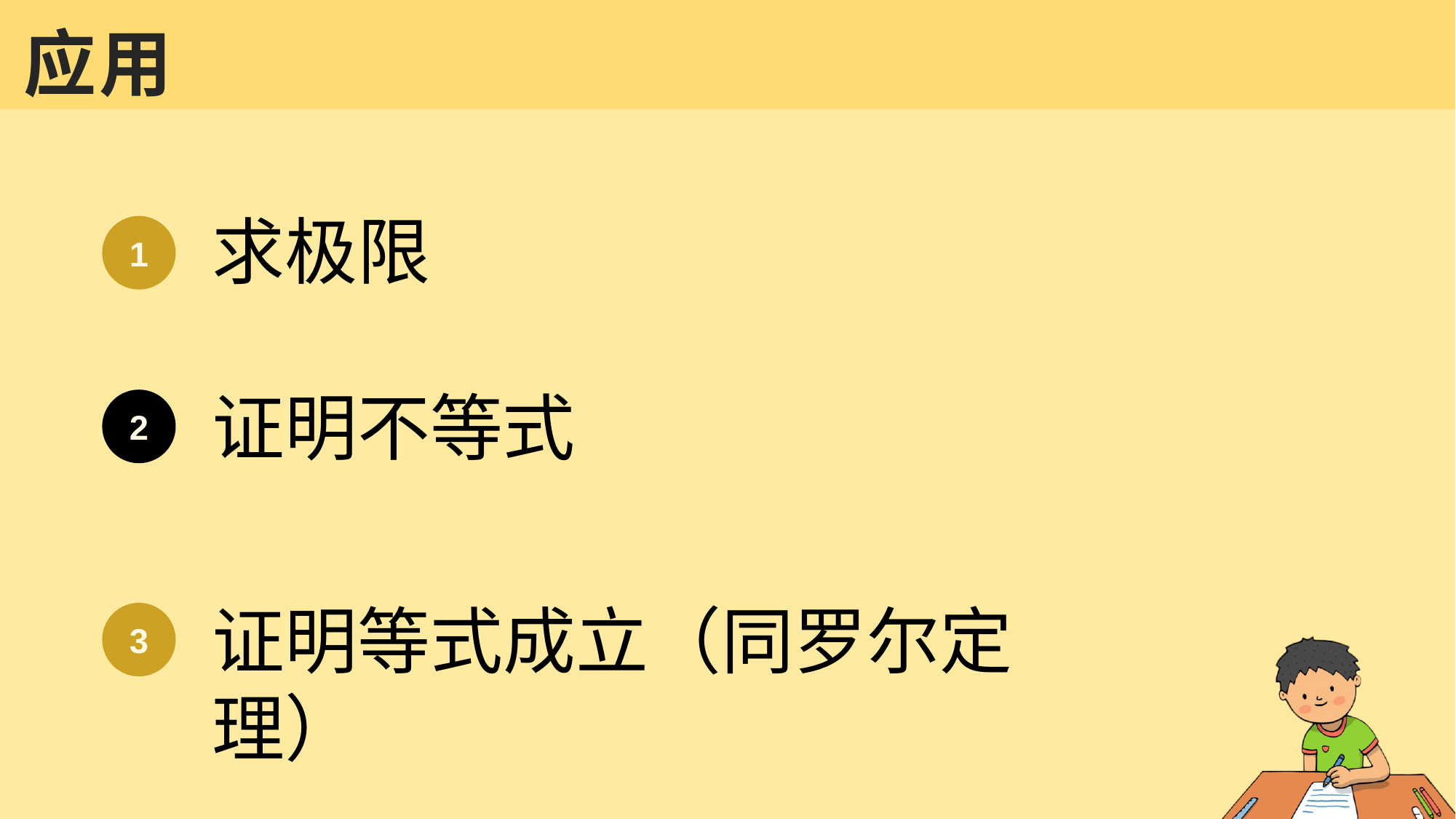

# 应用
求极限
1
证明不等式
2
证明等式成立（同罗尔定理）
3